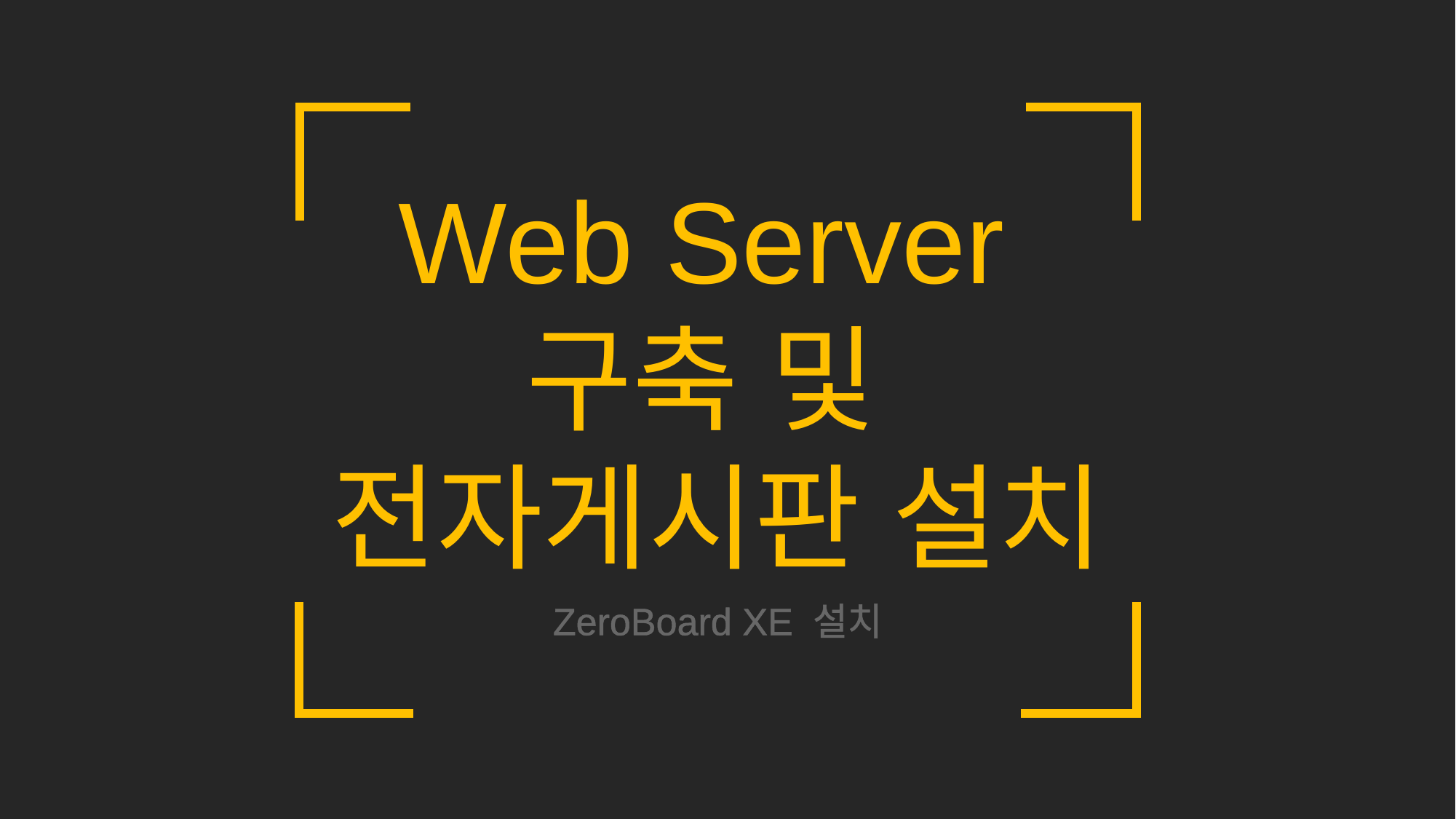

Web Server
구축 및
전자게시판 설치
ZeroBoard XE 설치